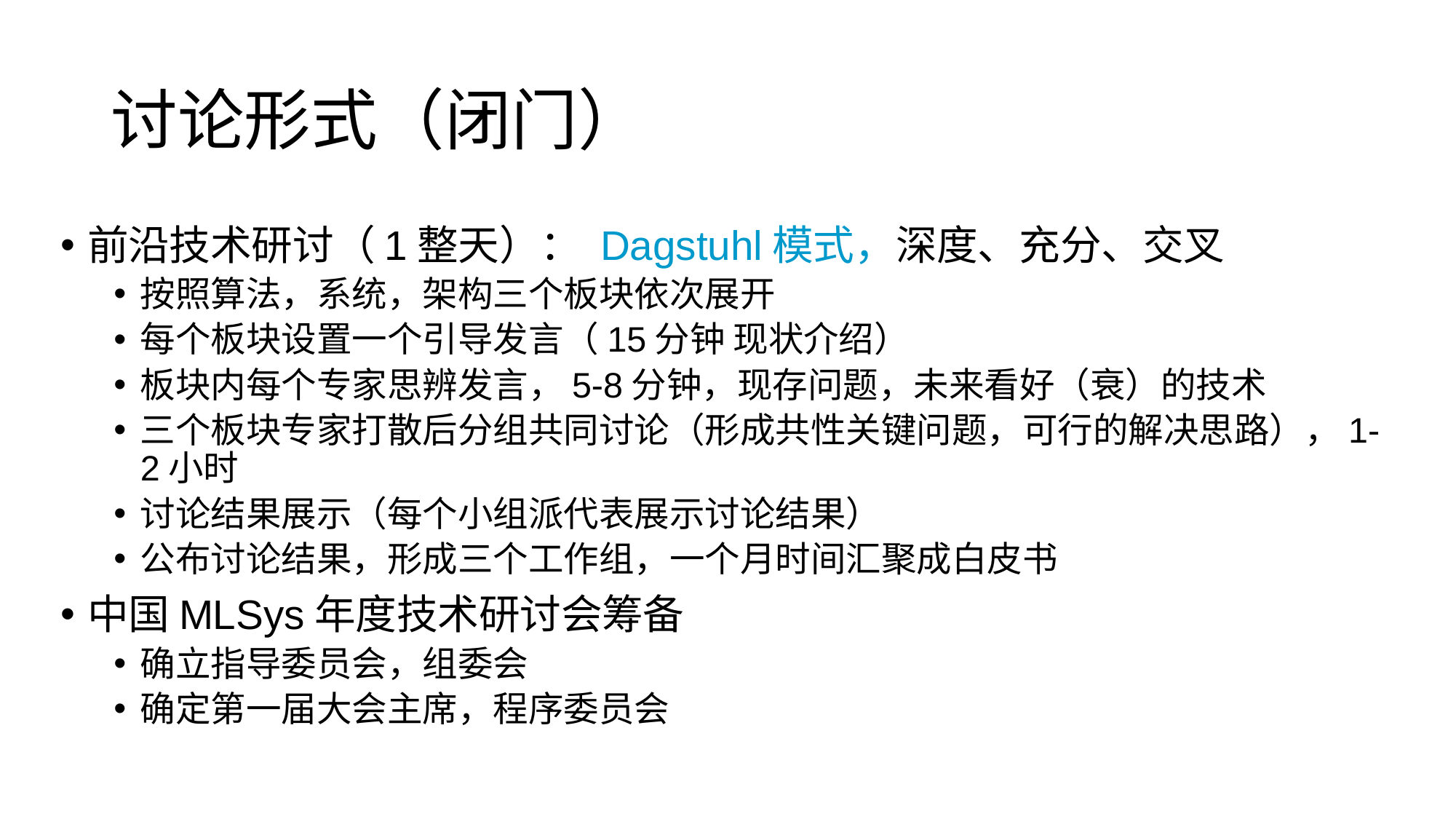

# 讨论形式（闭门）
前沿技术研讨（1整天）： Dagstuhl模式，深度、充分、交叉
按照算法，系统，架构三个板块依次展开
每个板块设置一个引导发言（15分钟 现状介绍）
板块内每个专家思辨发言，5-8分钟，现存问题，未来看好（衰）的技术
三个板块专家打散后分组共同讨论（形成共性关键问题，可行的解决思路），1-2小时
讨论结果展示（每个小组派代表展示讨论结果）
公布讨论结果，形成三个工作组，一个月时间汇聚成白皮书
中国MLSys年度技术研讨会筹备
确立指导委员会，组委会
确定第一届大会主席，程序委员会